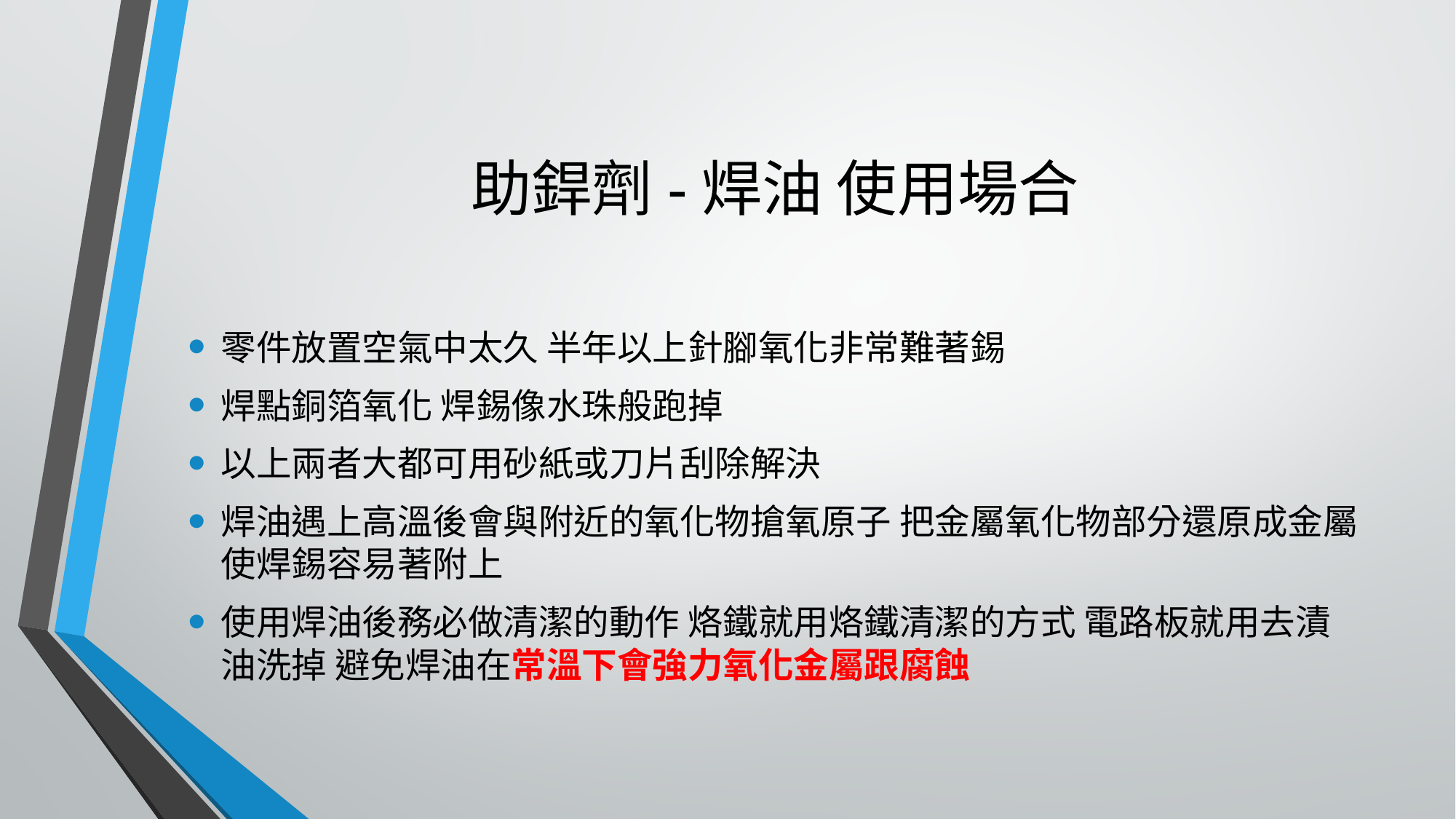

# 助銲劑-焊油 使用場合
零件放置空氣中太久 半年以上針腳氧化非常難著錫
焊點銅箔氧化 焊錫像水珠般跑掉
以上兩者大都可用砂紙或刀片刮除解決
焊油遇上高溫後會與附近的氧化物搶氧原子 把金屬氧化物部分還原成金屬 使焊錫容易著附上
使用焊油後務必做清潔的動作 烙鐵就用烙鐵清潔的方式 電路板就用去漬油洗掉 避免焊油在常溫下會強力氧化金屬跟腐蝕